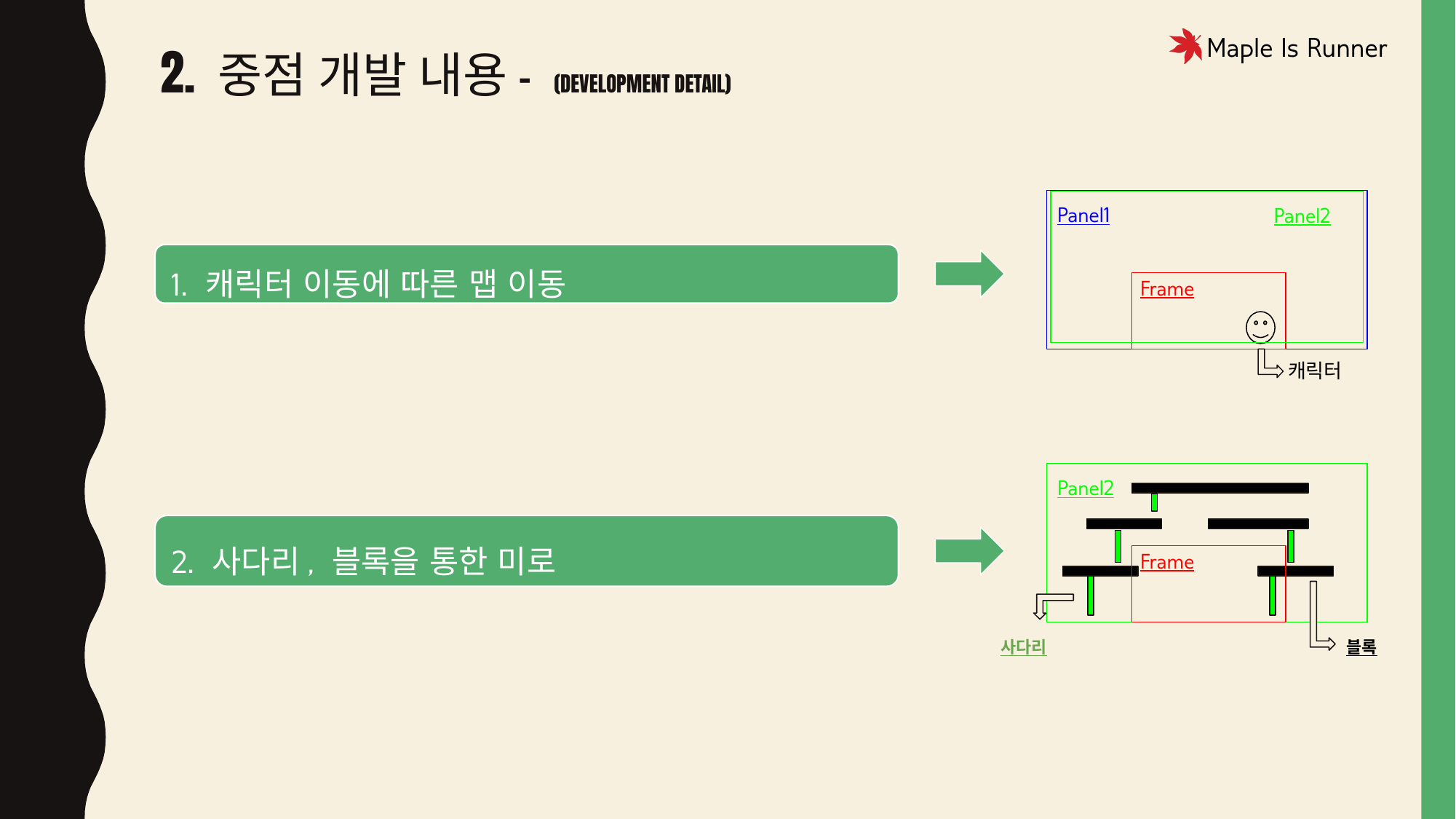

# 2. 중점 개발 내용 – (DEVELOPMENT DETAIL)

Panel1

Panel2

1. 캐릭터 이동에 따른 맵 이동

Frame

캐릭터

Panel2

2. 사다리, 블록을 통한 미로

Frame

사다리
블록